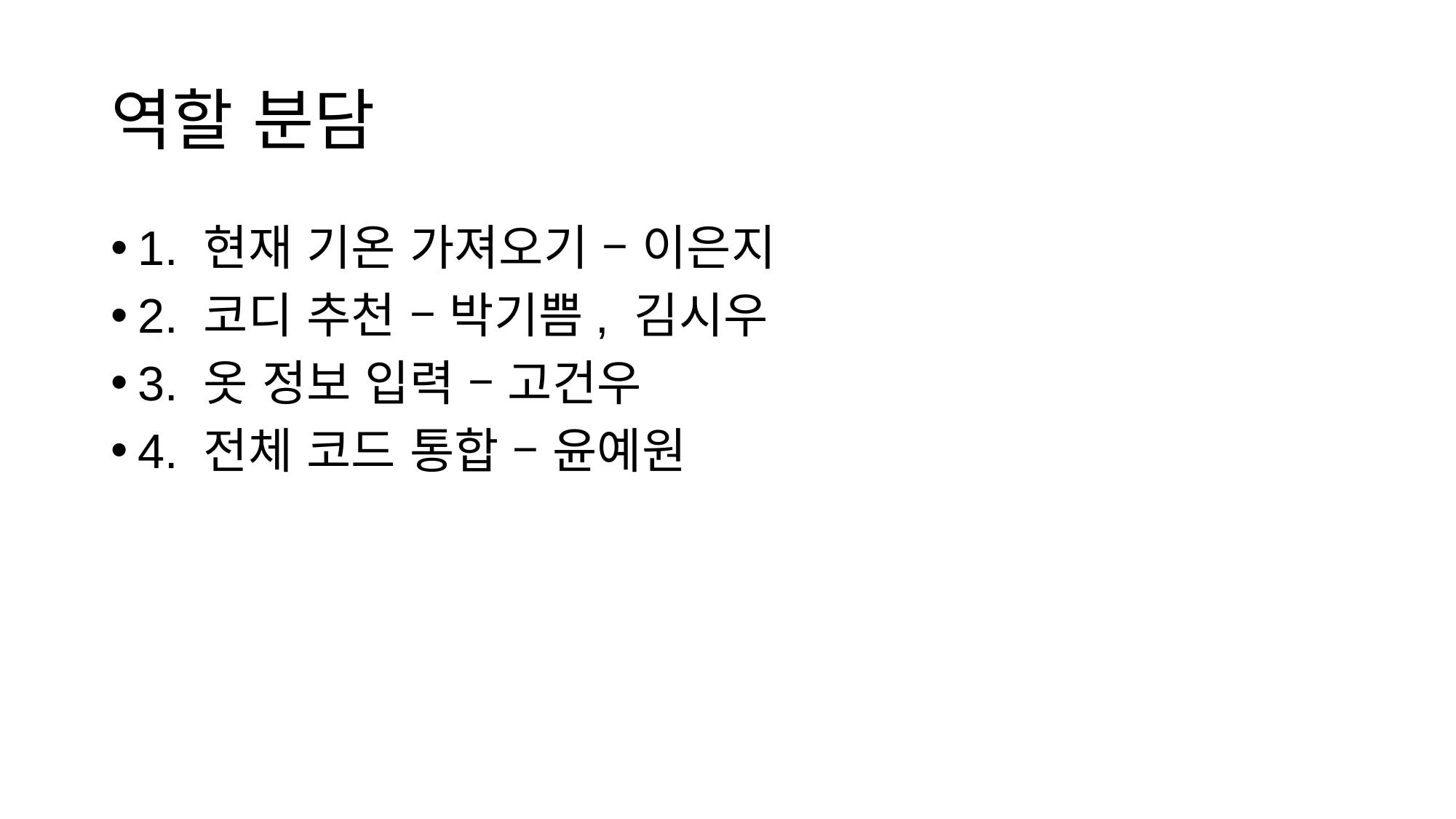

# 역할 분담
1. 현재 기온 가져오기 – 이은지
2. 코디 추천 – 박기쁨, 김시우
3. 옷 정보 입력 – 고건우
4. 전체 코드 통합 – 윤예원